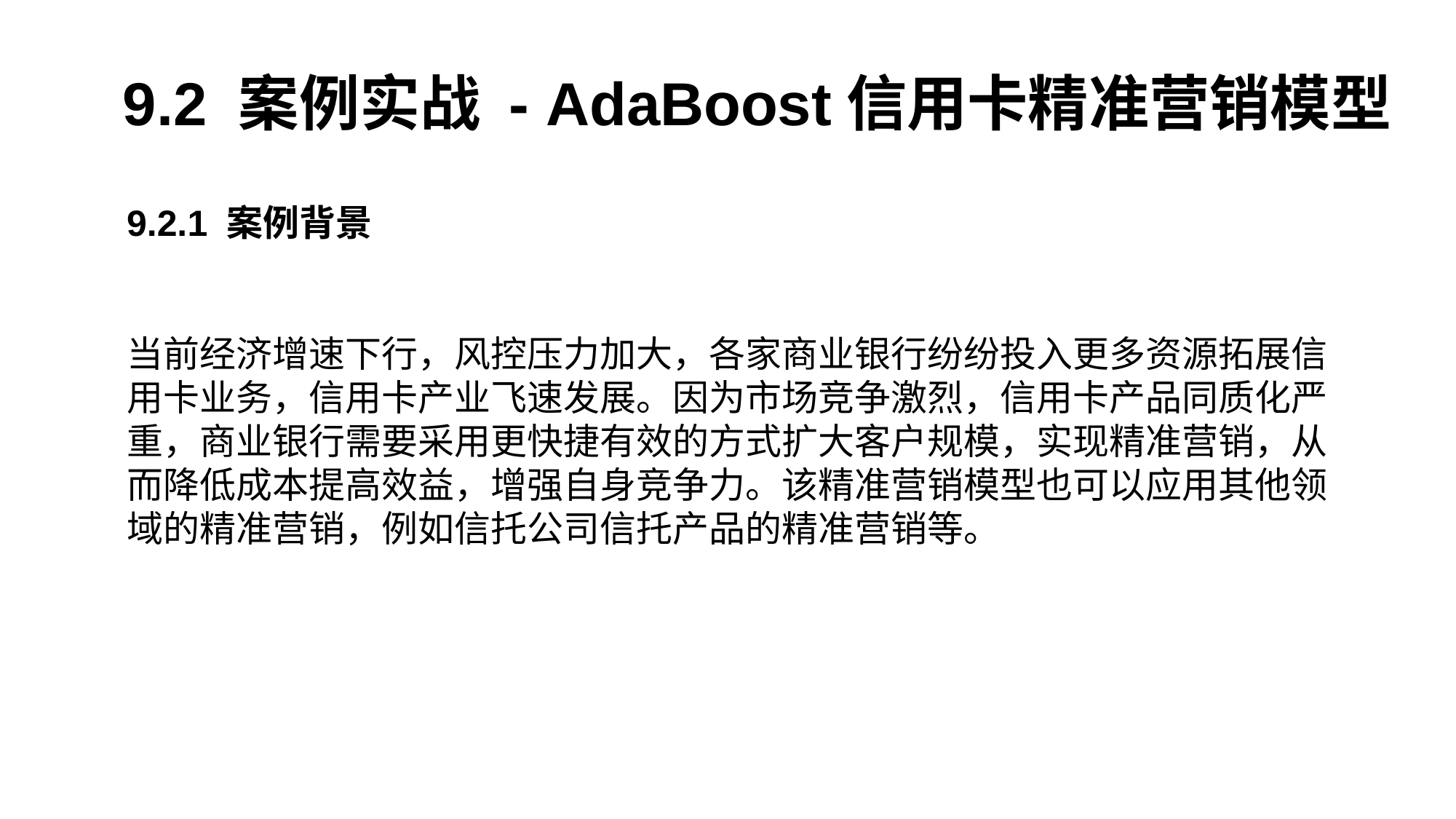

9.2 案例实战 - AdaBoost信用卡精准营销模型
9.2.1 案例背景

当前经济增速下行，风控压力加大，各家商业银行纷纷投入更多资源拓展信用卡业务，信用卡产业飞速发展。因为市场竞争激烈，信用卡产品同质化严重，商业银行需要采用更快捷有效的方式扩大客户规模，实现精准营销，从而降低成本提高效益，增强自身竞争力。该精准营销模型也可以应用其他领域的精准营销，例如信托公司信托产品的精准营销等。